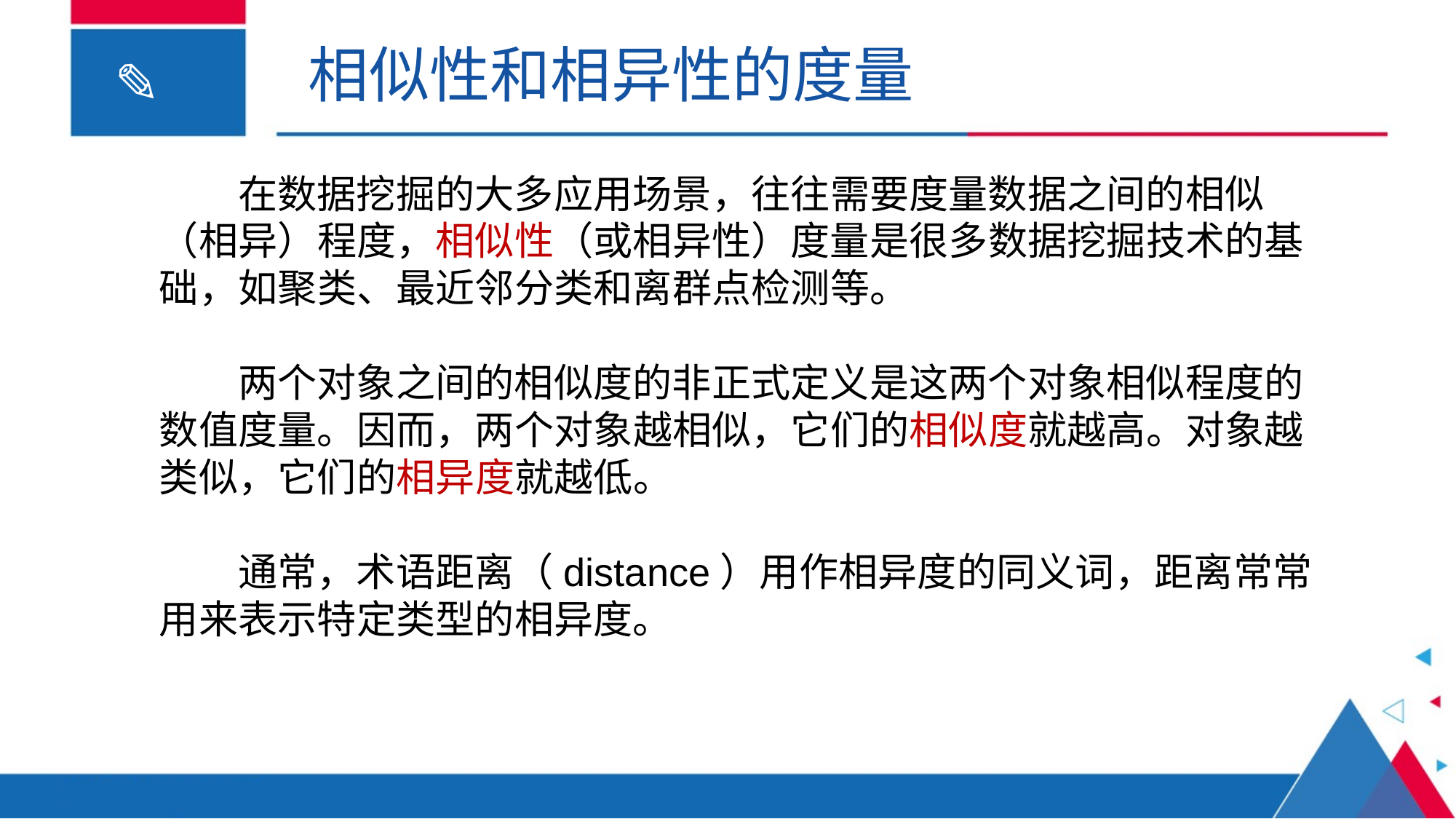

相似性和相异性的度量
在数据挖掘的大多应用场景，往往需要度量数据之间的相似（相异）程度，相似性（或相异性）度量是很多数据挖掘技术的基础，如聚类、最近邻分类和离群点检测等。

两个对象之间的相似度的非正式定义是这两个对象相似程度的数值度量。因而，两个对象越相似，它们的相似度就越高。对象越类似，它们的相异度就越低。

通常，术语距离（distance）用作相异度的同义词，距离常常用来表示特定类型的相异度。